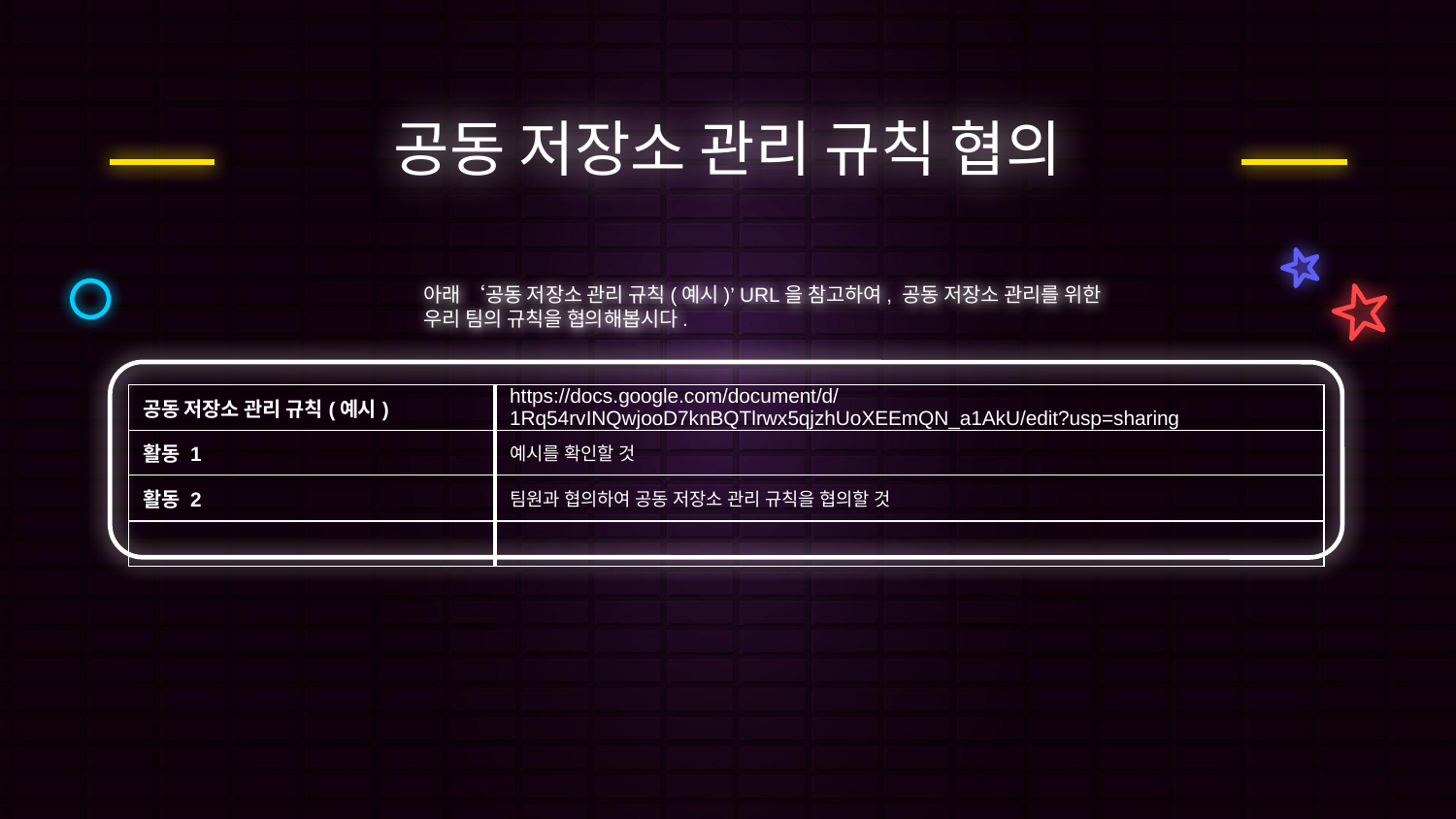

# 공동 저장소 관리 규칙 협의

아래 ‘공동 저장소 관리 규칙(예시)’ URL을 참고하여, 공동 저장소 관리를 위한 우리 팀의 규칙을 협의해봅시다.

| 공동 저장소 관리 규칙(예시) | https://docs.google.com/document/d/1Rq54rvINQwjooD7knBQTlrwx5qjzhUoXEEmQN\_a1AkU/edit?usp=sharing |
| --- | --- |
| 활동 1 | 예시를 확인할 것 |
| 활동 2 | 팀원과 협의하여 공동 저장소 관리 규칙을 협의할 것 |
|  |  |